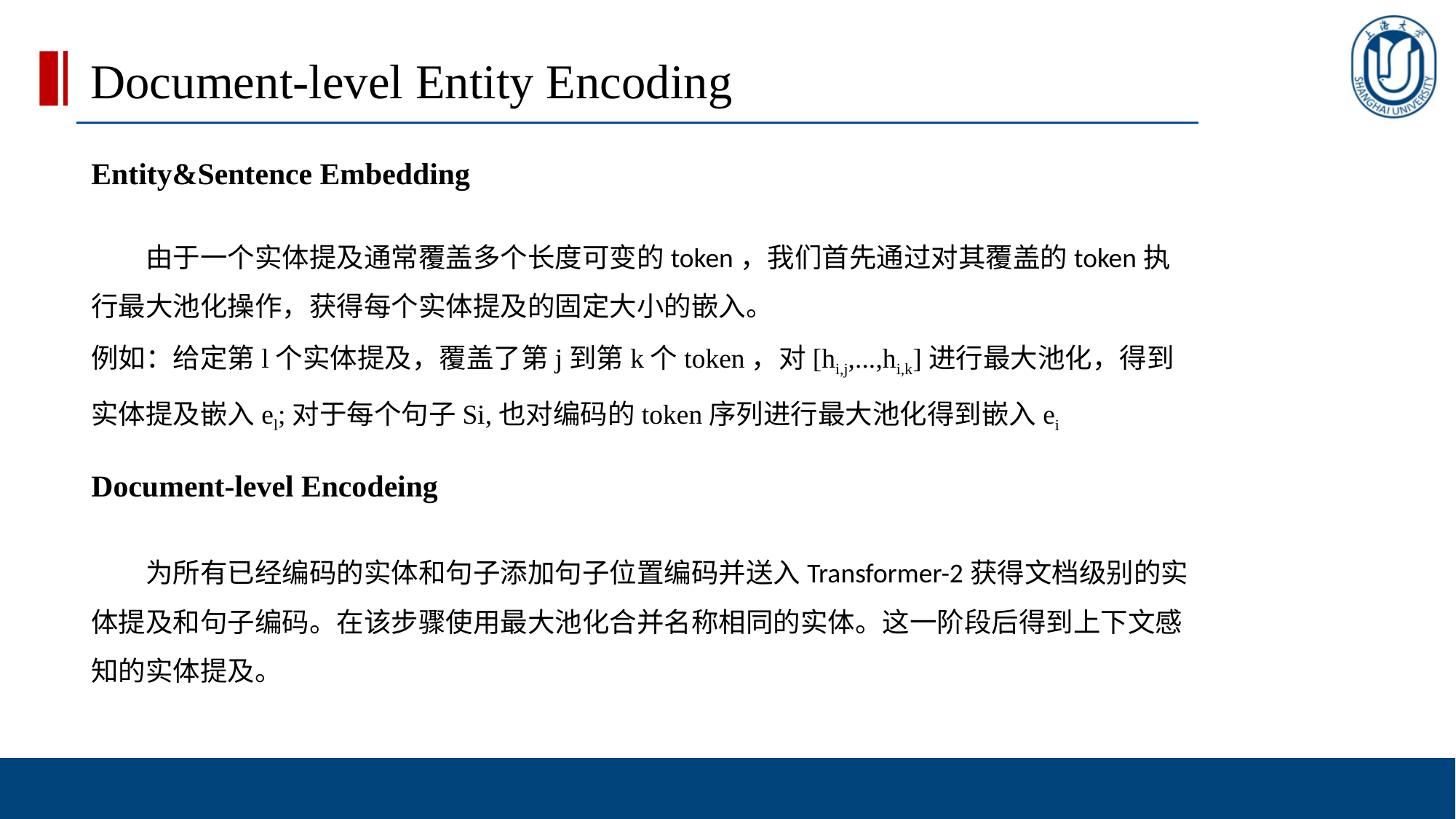

Document-level Entity Encoding
Entity&Sentence Embedding

由于一个实体提及通常覆盖多个长度可变的token，我们首先通过对其覆盖的token执行最大池化操作，获得每个实体提及的固定大小的嵌入。
例如：给定第l个实体提及，覆盖了第j到第k个token，对[hi,j,...,hi,k]进行最大池化，得到实体提及嵌入el;对于每个句子Si,也对编码的token序列进行最大池化得到嵌入ei

Document-level Encodeing

为所有已经编码的实体和句子添加句子位置编码并送入Transformer-2获得文档级别的实体提及和句子编码。在该步骤使用最大池化合并名称相同的实体。这一阶段后得到上下文感知的实体提及。
104